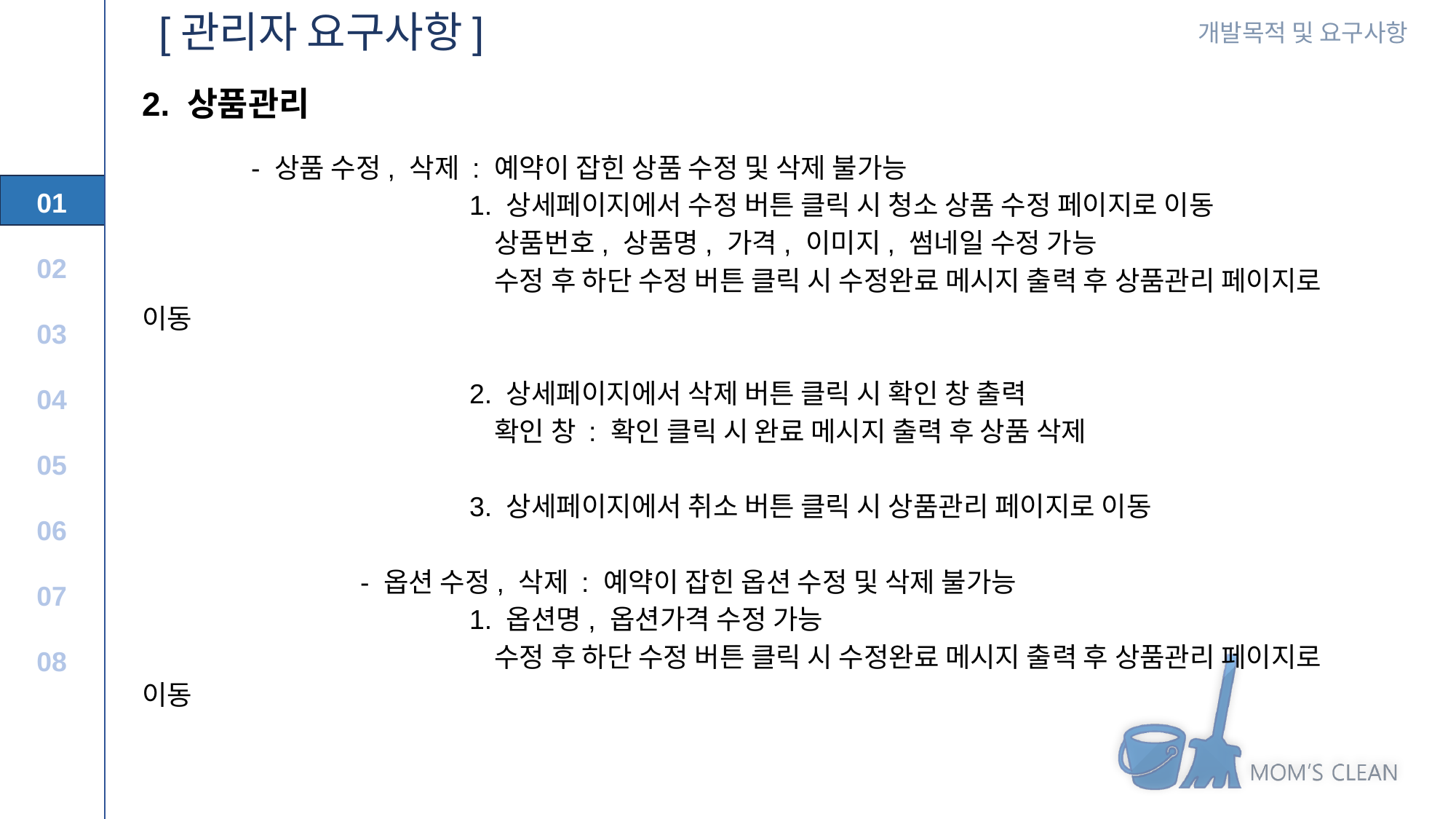

[관리자 요구사항]

2. 상품관리

- 상품 수정, 삭제 : 예약이 잡힌 상품 수정 및 삭제 불가능
			1. 상세페이지에서 수정 버튼 클릭 시 청소 상품 수정 페이지로 이동
			   상품번호, 상품명, 가격, 이미지, 썸네일 수정 가능
			   수정 후 하단 수정 버튼 클릭 시 수정완료 메시지 출력 후 상품관리 페이지로 이동

			2. 상세페이지에서 삭제 버튼 클릭 시 확인 창 출력
			   확인 창 : 확인 클릭 시 완료 메시지 출력 후 상품 삭제

			3. 상세페이지에서 취소 버튼 클릭 시 상품관리 페이지로 이동

		- 옵션 수정, 삭제 : 예약이 잡힌 옵션 수정 및 삭제 불가능
			1. 옵션명, 옵션가격 수정 가능
			   수정 후 하단 수정 버튼 클릭 시 수정완료 메시지 출력 후 상품관리 페이지로 이동